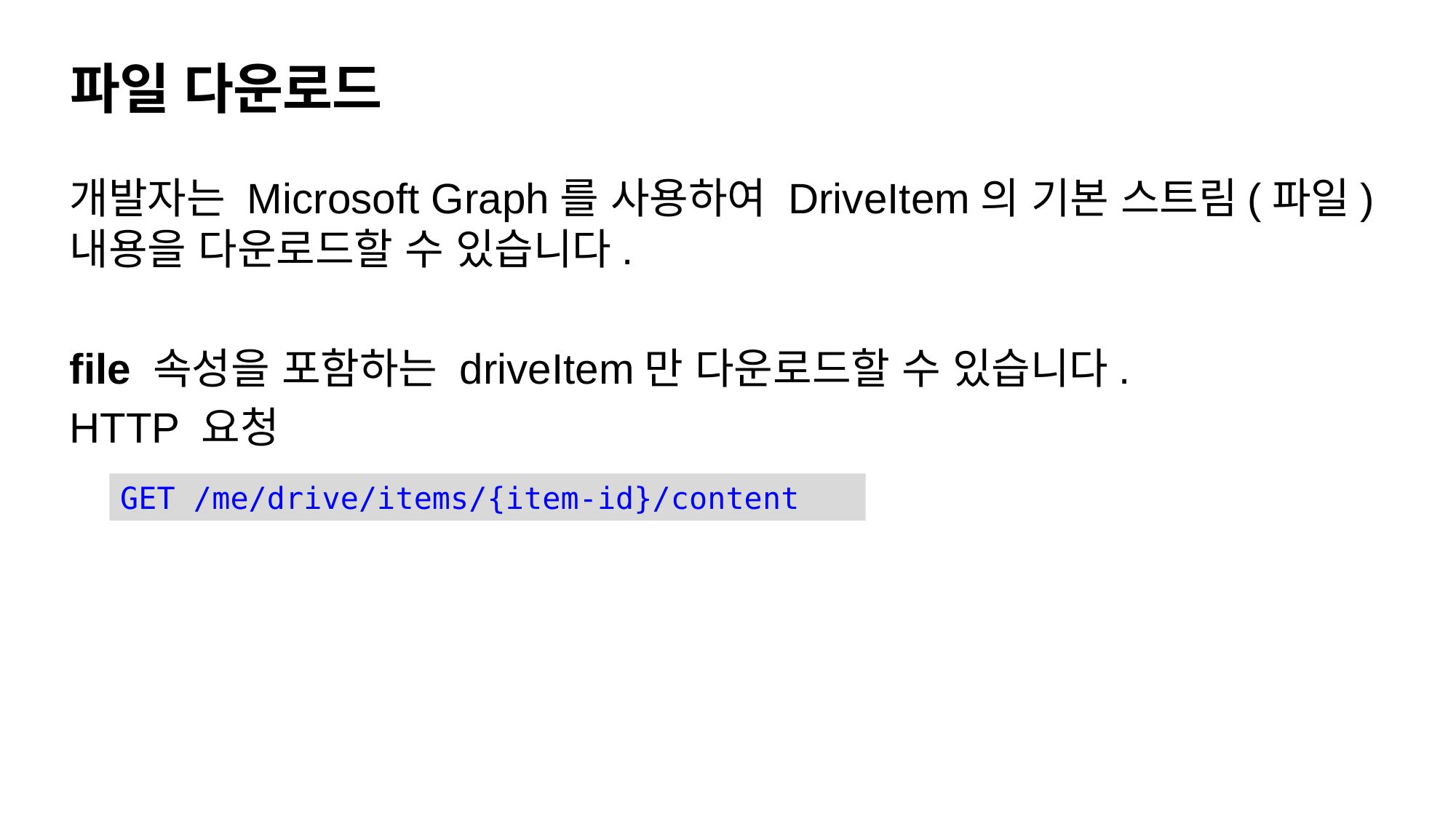

# 파일 다운로드
개발자는 Microsoft Graph를 사용하여 DriveItem의 기본 스트림(파일) 내용을 다운로드할 수 있습니다.

file 속성을 포함하는 driveItem만 다운로드할 수 있습니다.
HTTP 요청

GET /me/drive/items/{item-id}/content